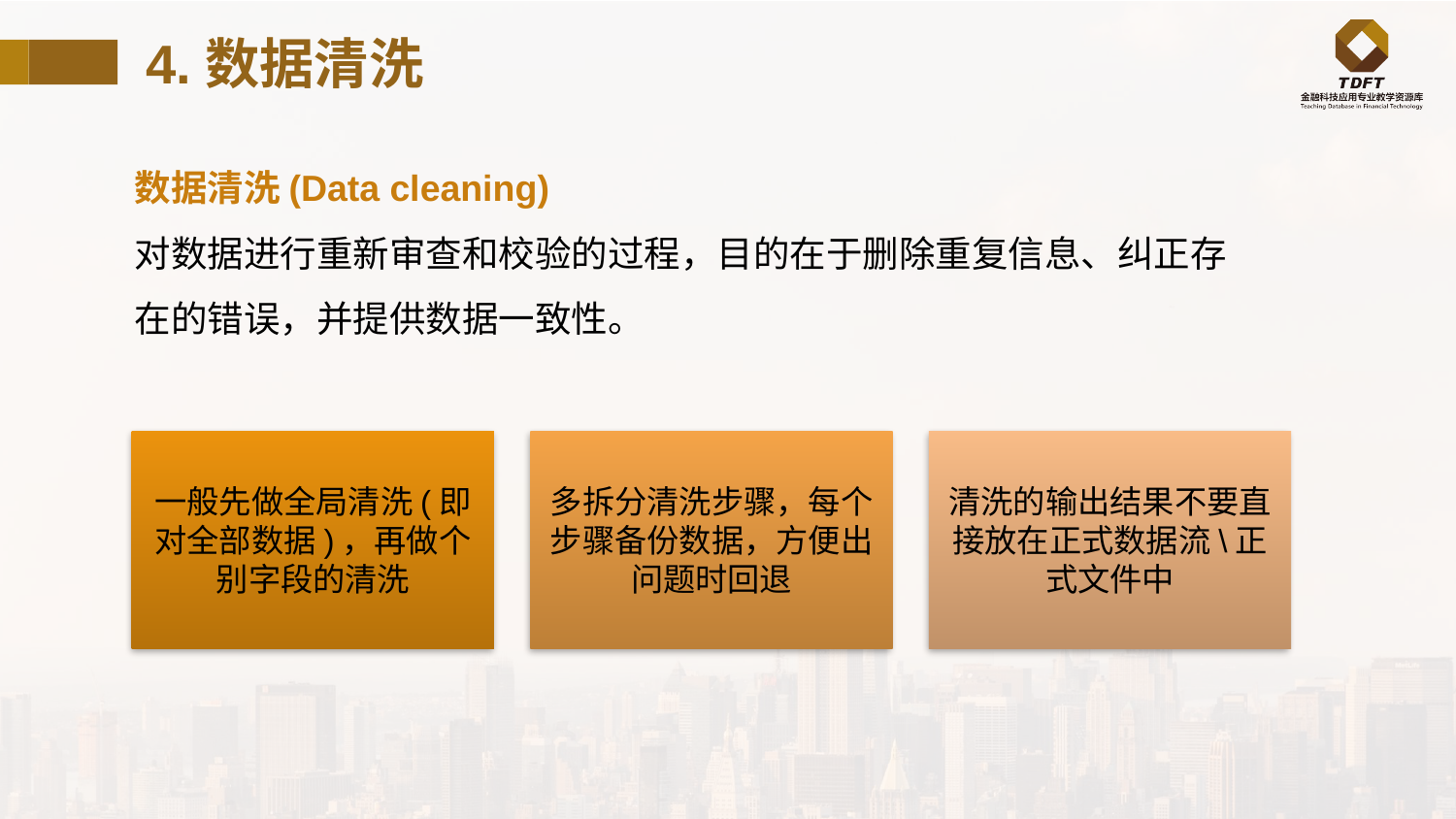

4.数据清洗

数据清洗(Data cleaning)
对数据进行重新审查和校验的过程，目的在于删除重复信息、纠正存在的错误，并提供数据一致性。
一般先做全局清洗(即对全部数据)，再做个别字段的清洗
多拆分清洗步骤，每个步骤备份数据，方便出问题时回退
清洗的输出结果不要直接放在正式数据流\正式文件中